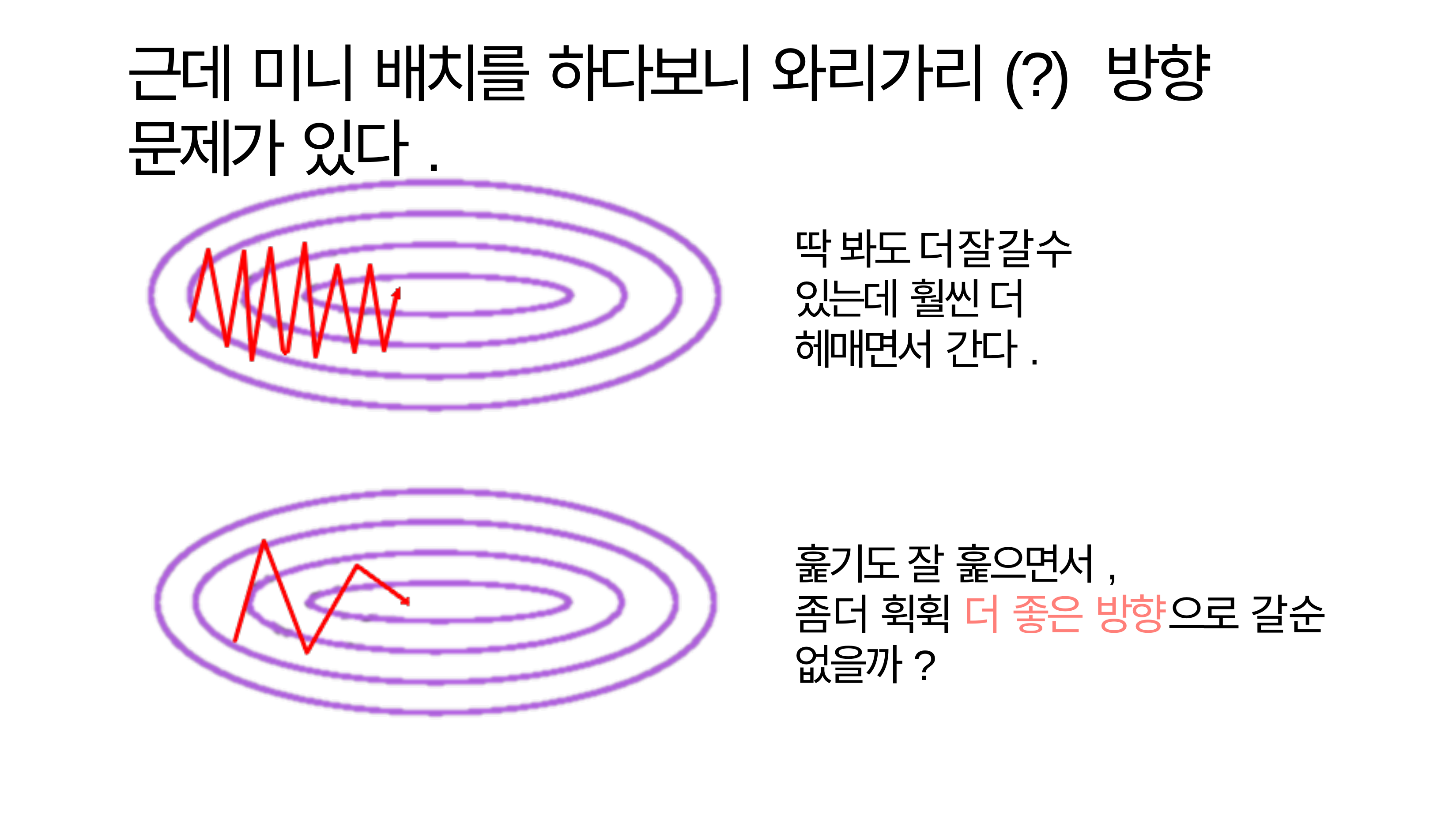

# 근데 미니 배치를 하다보니 와리가리(?) 방향 문제가 있다.

딱 봐도 더잘갈수 있는데  훨씬 더 헤매면서 간다.

훑기도 잘 훑으면서,
좀더 휙휙 더 좋은 방향으로 갈순 없을까?